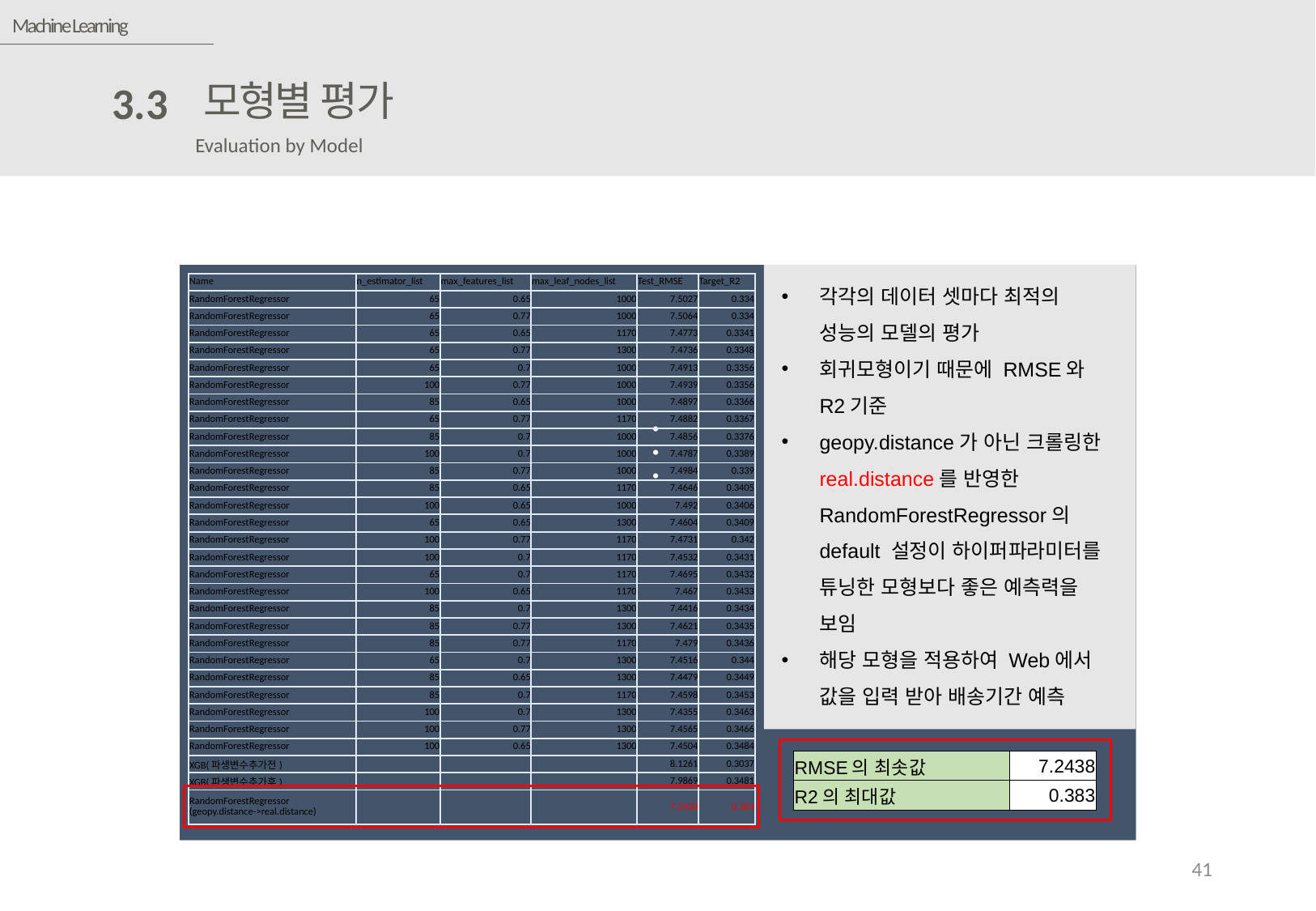

Machine Learning
모형별 평가
3.3
Evaluation by Model

각각의 데이터 셋마다 최적의 성능의 모델의 평가
회귀모형이기 때문에 RMSE와 R2기준
geopy.distance가 아닌 크롤링한 real.distance를 반영한 RandomForestRegressor의 default 설정이 하이퍼파라미터를 튜닝한 모형보다 좋은 예측력을 보임
해당 모형을 적용하여 Web에서 값을 입력 받아 배송기간 예측
| Name | n\_estimator\_list | max\_features\_list | max\_leaf\_nodes\_list | Test\_RMSE | Target\_R2 |
| --- | --- | --- | --- | --- | --- |
| RandomForestRegressor | 65 | 0.65 | 1000 | 7.5027 | 0.334 |
| RandomForestRegressor | 65 | 0.77 | 1000 | 7.5064 | 0.334 |
| RandomForestRegressor | 65 | 0.65 | 1170 | 7.4773 | 0.3341 |
| RandomForestRegressor | 65 | 0.77 | 1300 | 7.4736 | 0.3348 |
| RandomForestRegressor | 65 | 0.7 | 1000 | 7.4913 | 0.3356 |
| RandomForestRegressor | 100 | 0.77 | 1000 | 7.4939 | 0.3356 |
| RandomForestRegressor | 85 | 0.65 | 1000 | 7.4897 | 0.3366 |
| RandomForestRegressor | 65 | 0.77 | 1170 | 7.4882 | 0.3367 |
| RandomForestRegressor | 85 | 0.7 | 1000 | 7.4856 | 0.3376 |
| RandomForestRegressor | 100 | 0.7 | 1000 | 7.4787 | 0.3389 |
| RandomForestRegressor | 85 | 0.77 | 1000 | 7.4984 | 0.339 |
| RandomForestRegressor | 85 | 0.65 | 1170 | 7.4646 | 0.3405 |
| RandomForestRegressor | 100 | 0.65 | 1000 | 7.492 | 0.3406 |
| RandomForestRegressor | 65 | 0.65 | 1300 | 7.4604 | 0.3409 |
| RandomForestRegressor | 100 | 0.77 | 1170 | 7.4731 | 0.342 |
| RandomForestRegressor | 100 | 0.7 | 1170 | 7.4532 | 0.3431 |
| RandomForestRegressor | 65 | 0.7 | 1170 | 7.4695 | 0.3432 |
| RandomForestRegressor | 100 | 0.65 | 1170 | 7.467 | 0.3433 |
| RandomForestRegressor | 85 | 0.7 | 1300 | 7.4416 | 0.3434 |
| RandomForestRegressor | 85 | 0.77 | 1300 | 7.4621 | 0.3435 |
| RandomForestRegressor | 85 | 0.77 | 1170 | 7.479 | 0.3436 |
| RandomForestRegressor | 65 | 0.7 | 1300 | 7.4516 | 0.344 |
| RandomForestRegressor | 85 | 0.65 | 1300 | 7.4479 | 0.3449 |
| RandomForestRegressor | 85 | 0.7 | 1170 | 7.4598 | 0.3453 |
| RandomForestRegressor | 100 | 0.7 | 1300 | 7.4355 | 0.3463 |
| RandomForestRegressor | 100 | 0.77 | 1300 | 7.4565 | 0.3466 |
| RandomForestRegressor | 100 | 0.65 | 1300 | 7.4504 | 0.3484 |
| XGB(파생변수추가전) |  |  |  | 8.1261 | 0.3037 |
| XGB(파생변수추가후) |  |  |  | 7.9869 | 0.3481 |
| RandomForestRegressor (geopy.distance->real.distance) |  |  |  | 7.2438 | 0.383 |

・・・

| RMSE의 최솟값 | 7.2438 |
| --- | --- |
| R2의 최대값 | 0.383 |

41